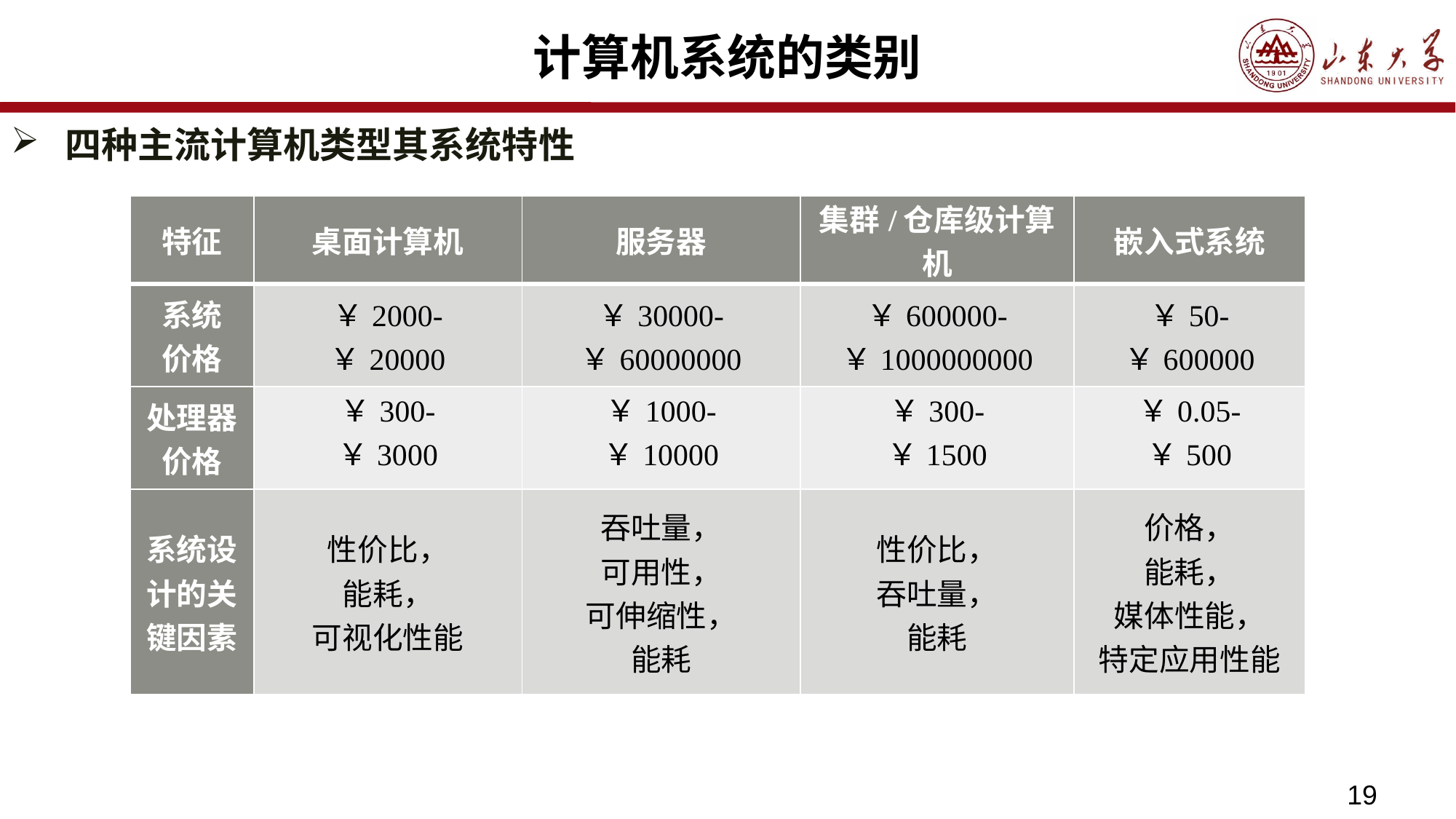

# 计算机系统的类别
四种主流计算机类型其系统特性

| 特征 | 桌面计算机 | 服务器 | 集群/仓库级计算机 | 嵌入式系统 |
| --- | --- | --- | --- | --- |
| 系统 价格 | ￥2000- ￥20000 | ￥30000- ￥60000000 | ￥600000- ￥1000000000 | ￥50- ￥600000 |
| 处理器价格 | ￥300- ￥3000 | ￥1000- ￥10000 | ￥300- ￥1500 | ￥0.05- ￥500 |
| 系统设计的关键因素 | 性价比， 能耗， 可视化性能 | 吞吐量， 可用性， 可伸缩性， 能耗 | 性价比， 吞吐量， 能耗 | 价格， 能耗， 媒体性能， 特定应用性能 |
19